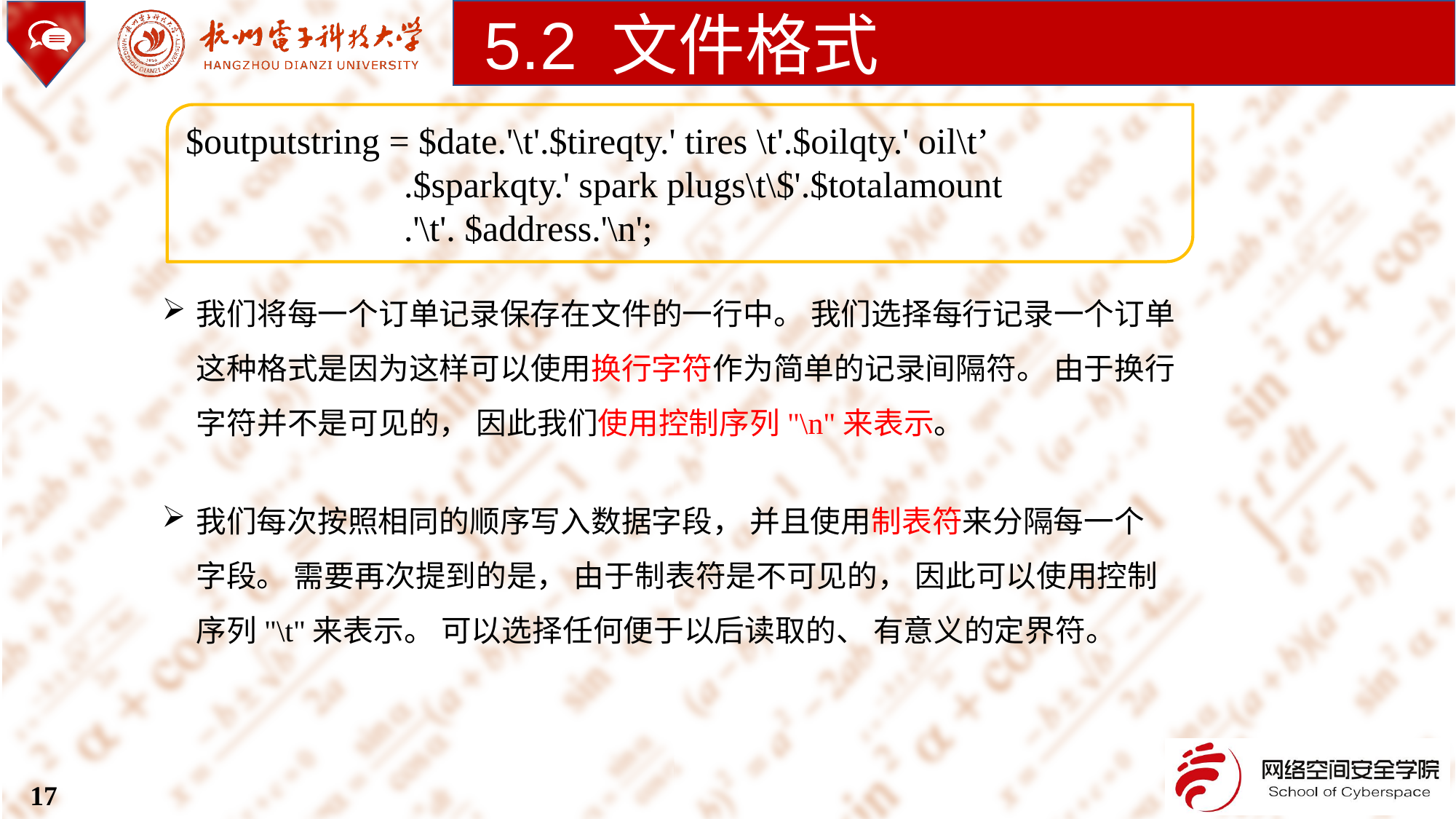

5.2 文件格式
$outputstring = $date.'\t'.$tireqty.' tires \t'.$oilqty.' oil\t’
		.$sparkqty.' spark plugs\t\$'.$totalamount
		.'\t'. $address.'\n';
我们将每一个订单记录保存在文件的一行中。 我们选择每行记录一个订单这种格式是因为这样可以使用换行字符作为简单的记录间隔符。 由于换行字符并不是可见的， 因此我们使用控制序列"\n"来表示。
我们每次按照相同的顺序写入数据字段， 并且使用制表符来分隔每一个字段。 需要再次提到的是， 由于制表符是不可见的， 因此可以使用控制序列"\t"来表示。 可以选择任何便于以后读取的、 有意义的定界符。
17